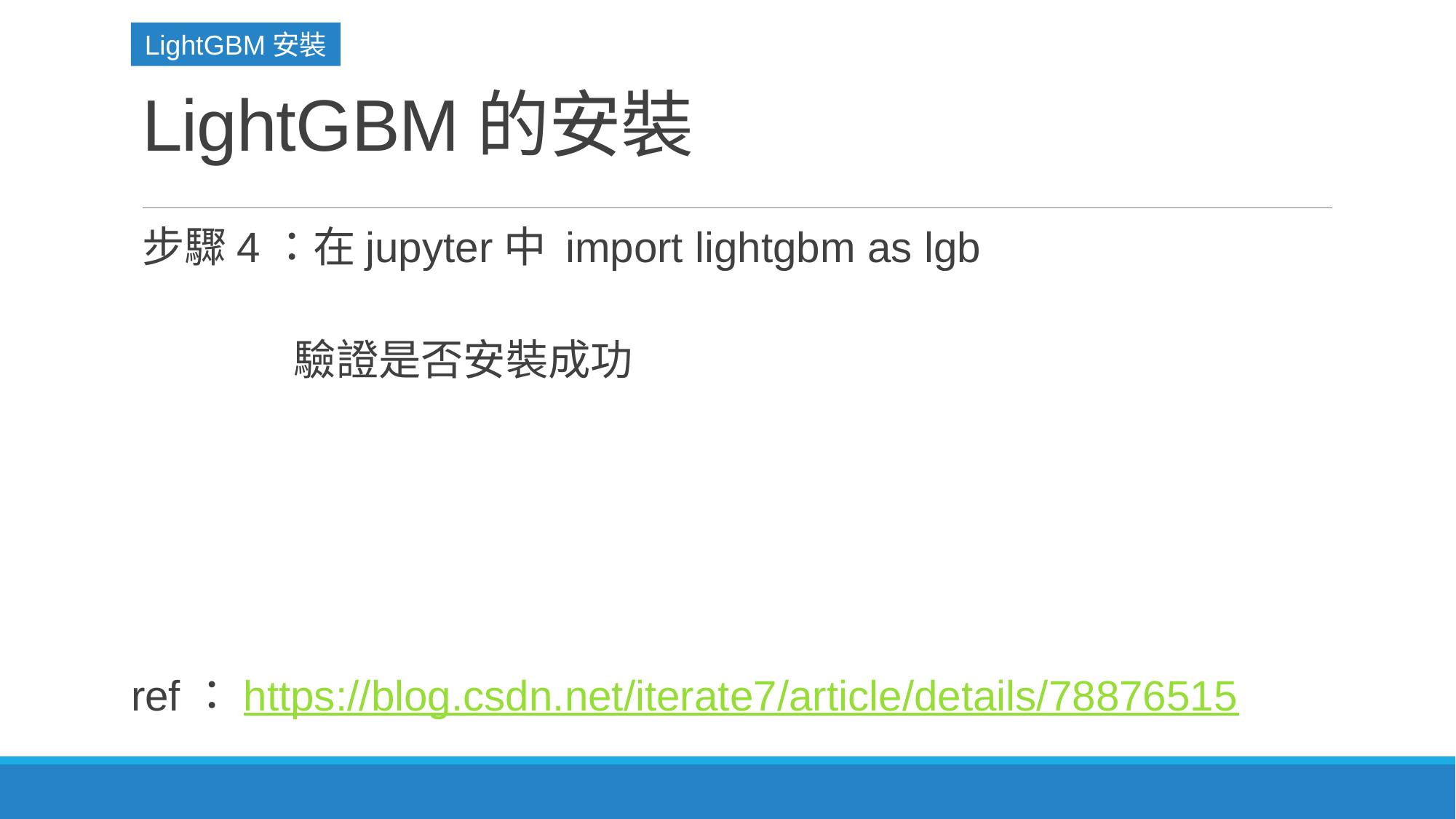

LightGBM安裝
# LightGBM的安裝
步驟4：在jupyter中 import lightgbm as lgb
               驗證是否安裝成功

ref：https://blog.csdn.net/iterate7/article/details/78876515